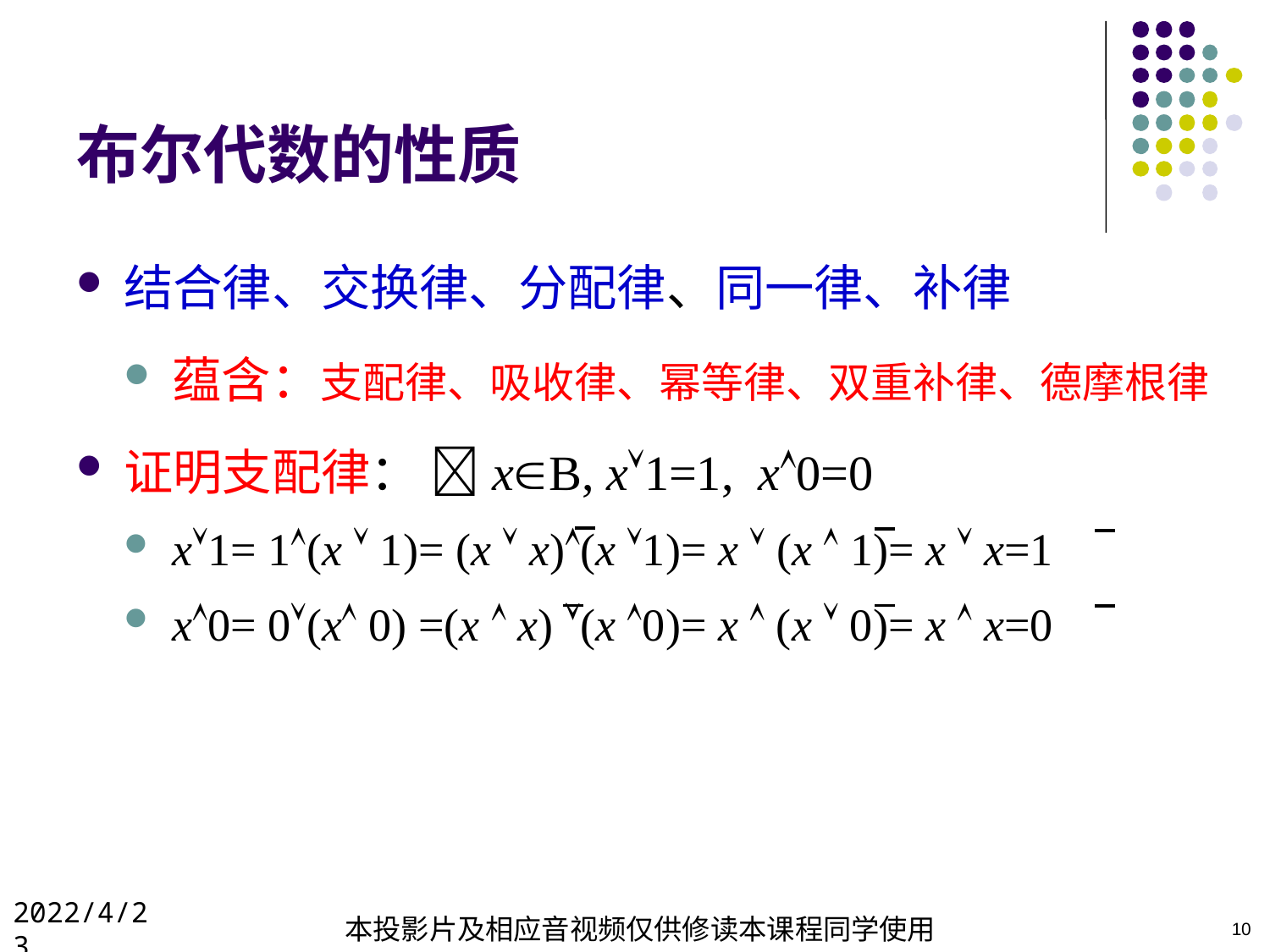

10
# 布尔代数的性质
结合律、交换律、分配律、同一律、补律
蕴含：支配律、吸收律、幂等律、双重补律、德摩根律
证明支配律： ∀x∈B, x∨1=1,  x∧0=0
x∨1= 1∧(x ∨ 1)= (x ∨ x)∧(x ∨1)= x ∨ (x ∧ 1)= x ∨ x=1
x∧0= 0∨(x∧ 0) =(x ∧ x) ∨(x ∧0)= x ∧ (x ∨ 0)= x ∧ x=0

2022/4/23
本投影片及相应音视频仅供修读本课程同学使用